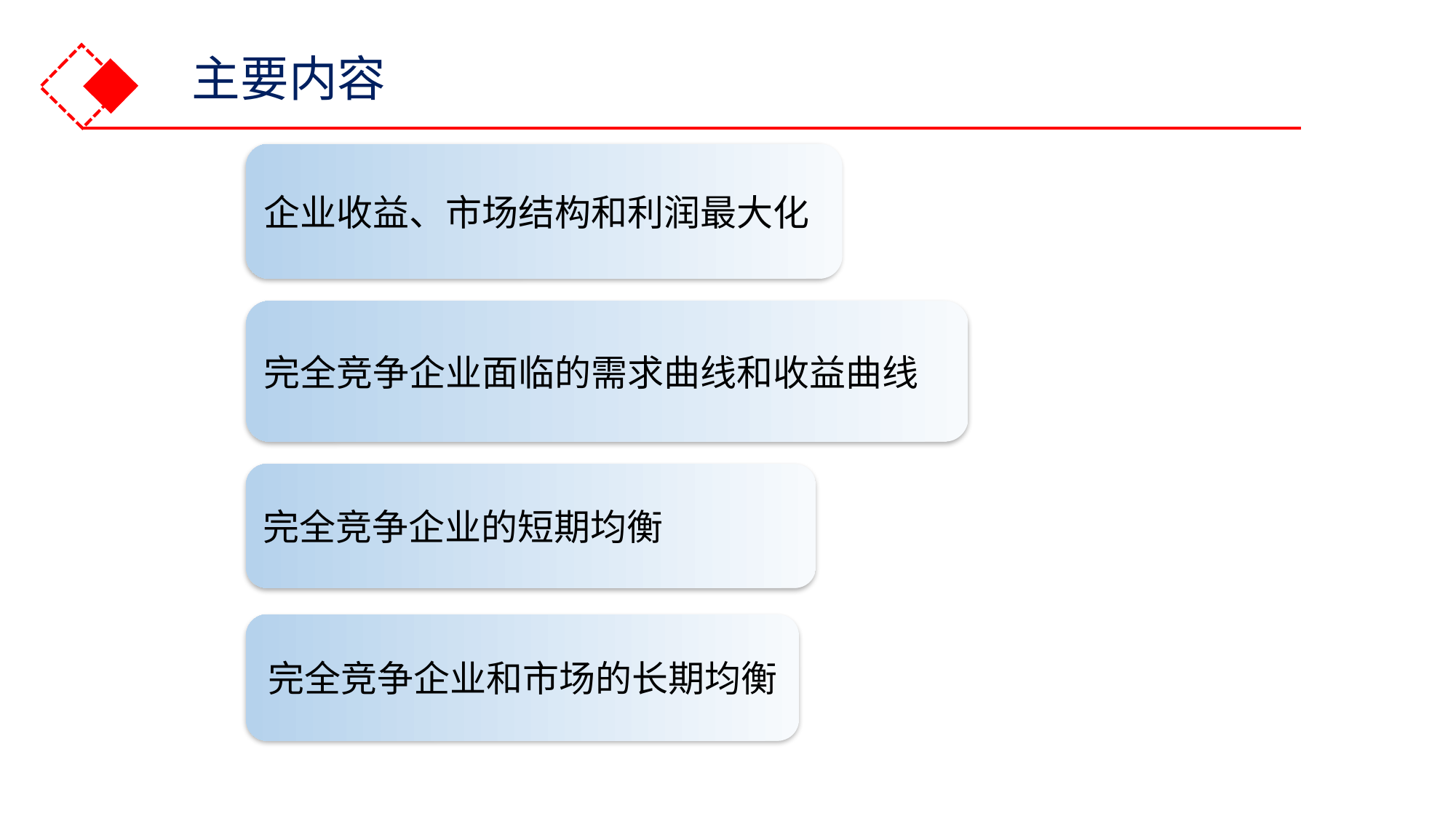

主要内容

企业收益、市场结构和利润最大化
完全竞争企业面临的需求曲线和收益曲线

完全竞争企业的短期均衡
完全竞争企业和市场的长期均衡